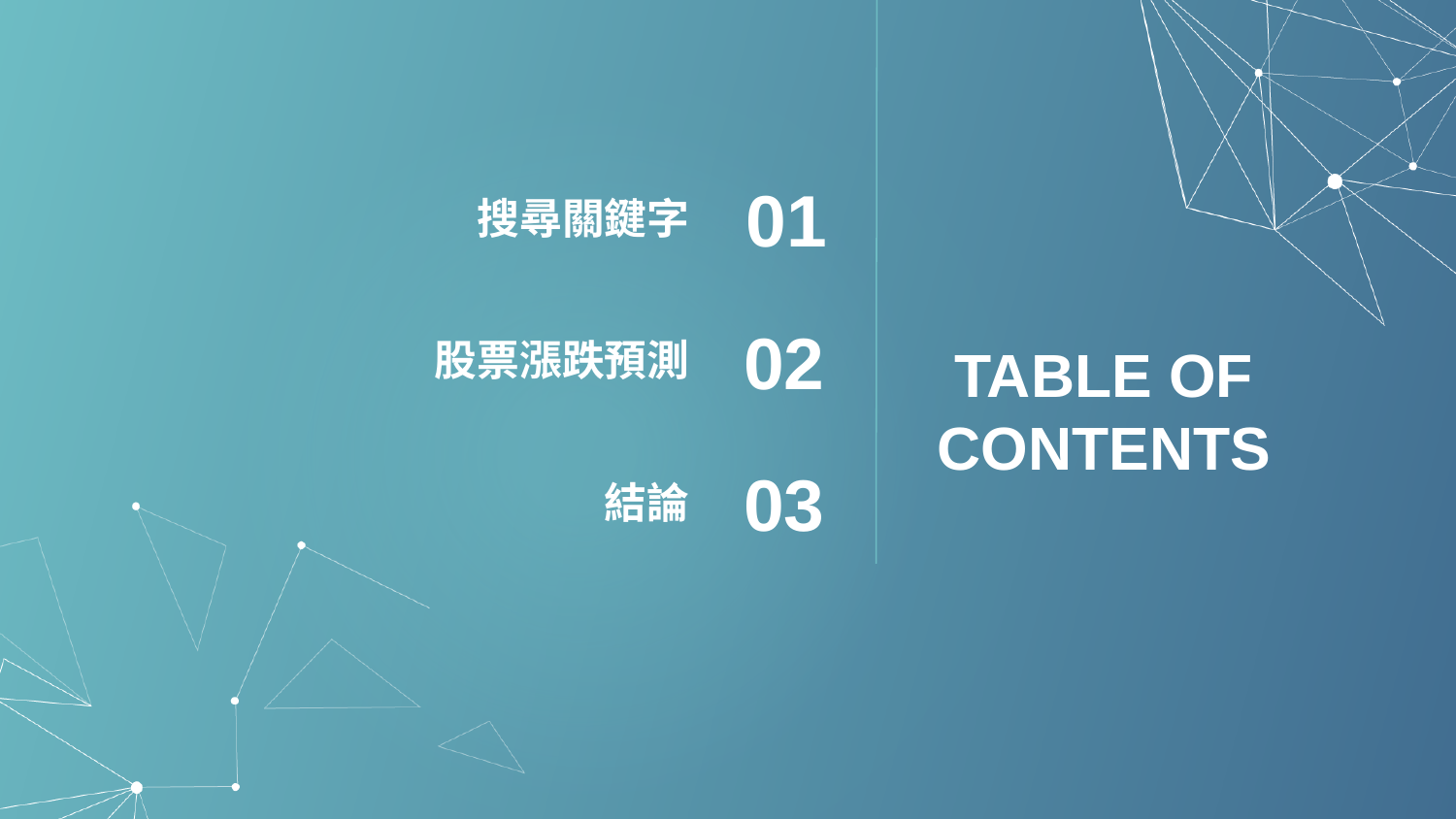

搜尋關鍵字
01
股票漲跌預測
02
# TABLE OF CONTENTS
結論
03